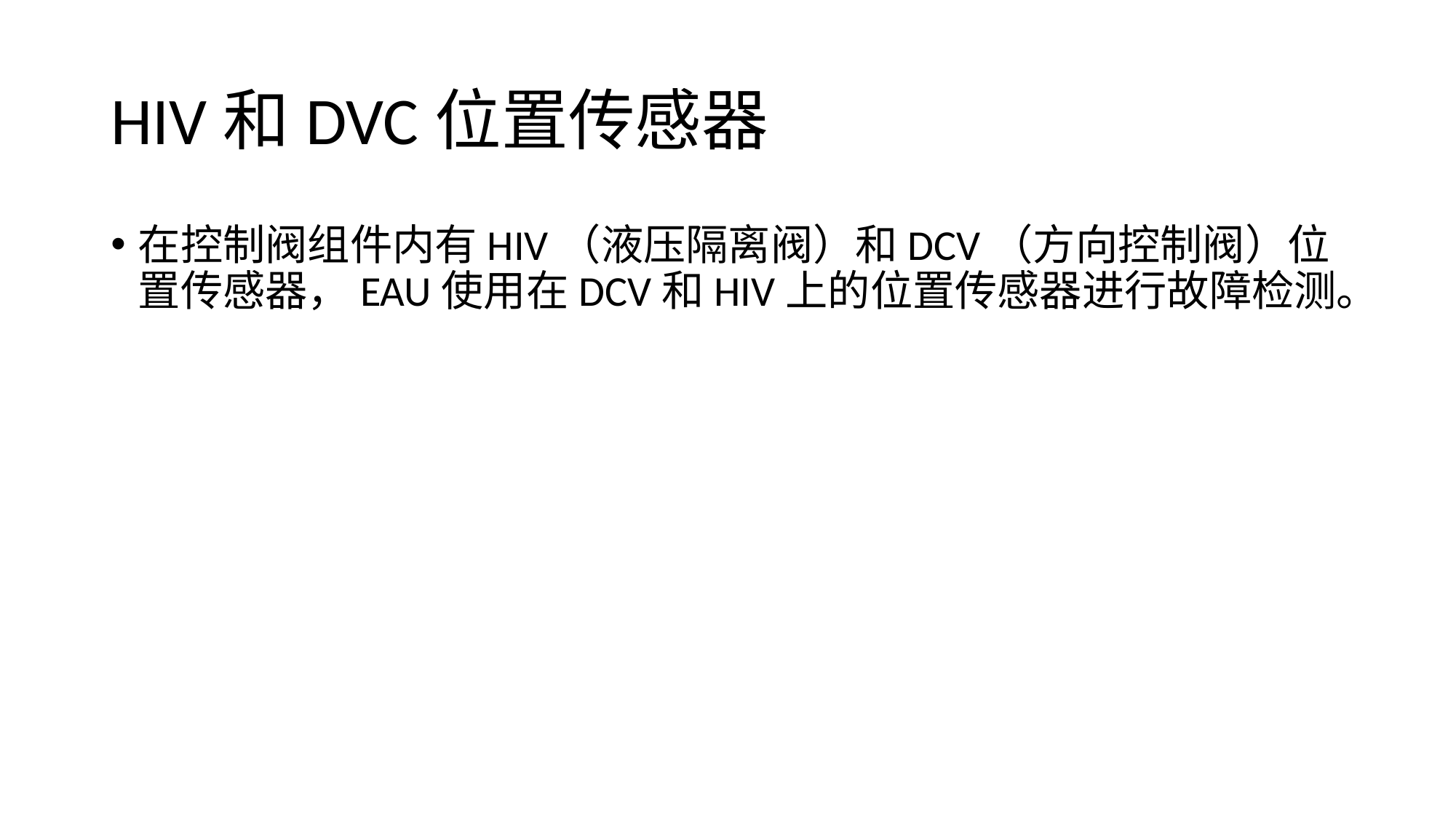

# HIV和DVC位置传感器
在控制阀组件内有HIV（液压隔离阀）和DCV（方向控制阀）位置传感器，EAU使用在DCV和HIV上的位置传感器进行故障检测。